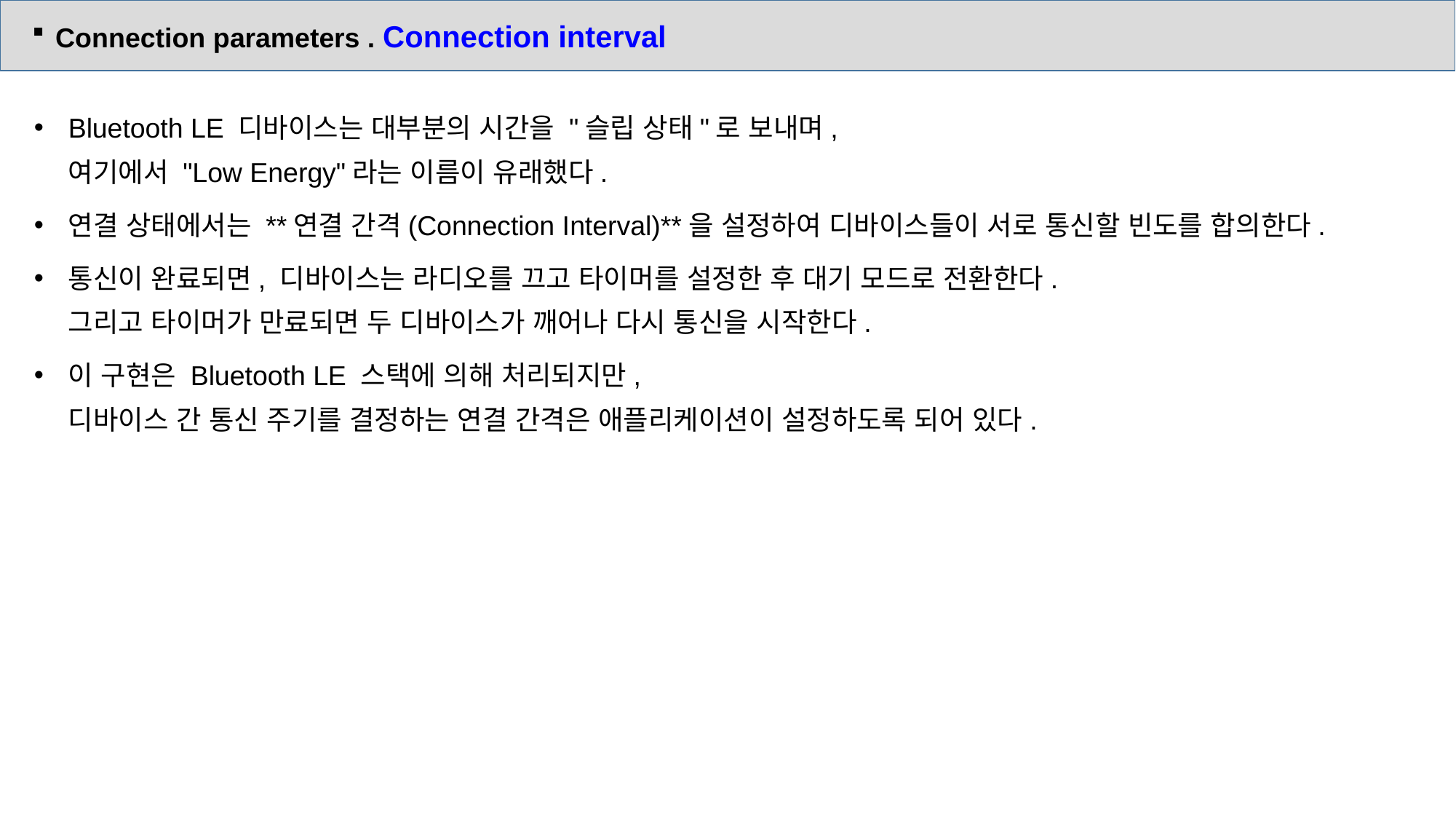

Connection parameters . Connection interval
Bluetooth LE 디바이스는 대부분의 시간을 "슬립 상태"로 보내며,
여기에서 "Low Energy"라는 이름이 유래했다.
연결 상태에서는 **연결 간격(Connection Interval)**을 설정하여 디바이스들이 서로 통신할 빈도를 합의한다.
통신이 완료되면, 디바이스는 라디오를 끄고 타이머를 설정한 후 대기 모드로 전환한다.
그리고 타이머가 만료되면 두 디바이스가 깨어나 다시 통신을 시작한다.
이 구현은 Bluetooth LE 스택에 의해 처리되지만,
디바이스 간 통신 주기를 결정하는 연결 간격은 애플리케이션이 설정하도록 되어 있다.